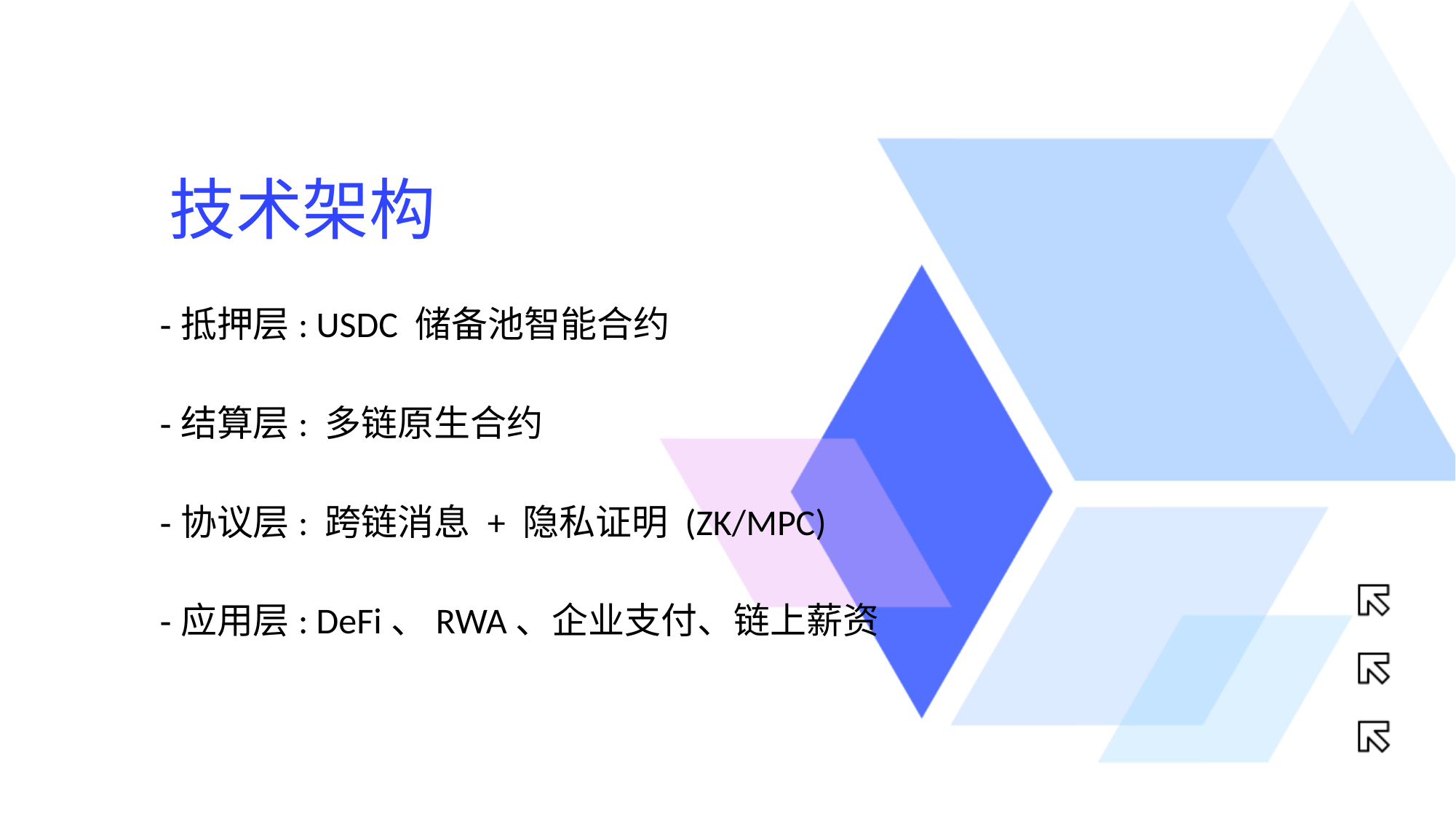

技术架构
-抵押层: USDC 储备池智能合约

-结算层: 多链原生合约

-协议层: 跨链消息 + 隐私证明 (ZK/MPC)

-应用层: DeFi、RWA、企业支付、链上薪资